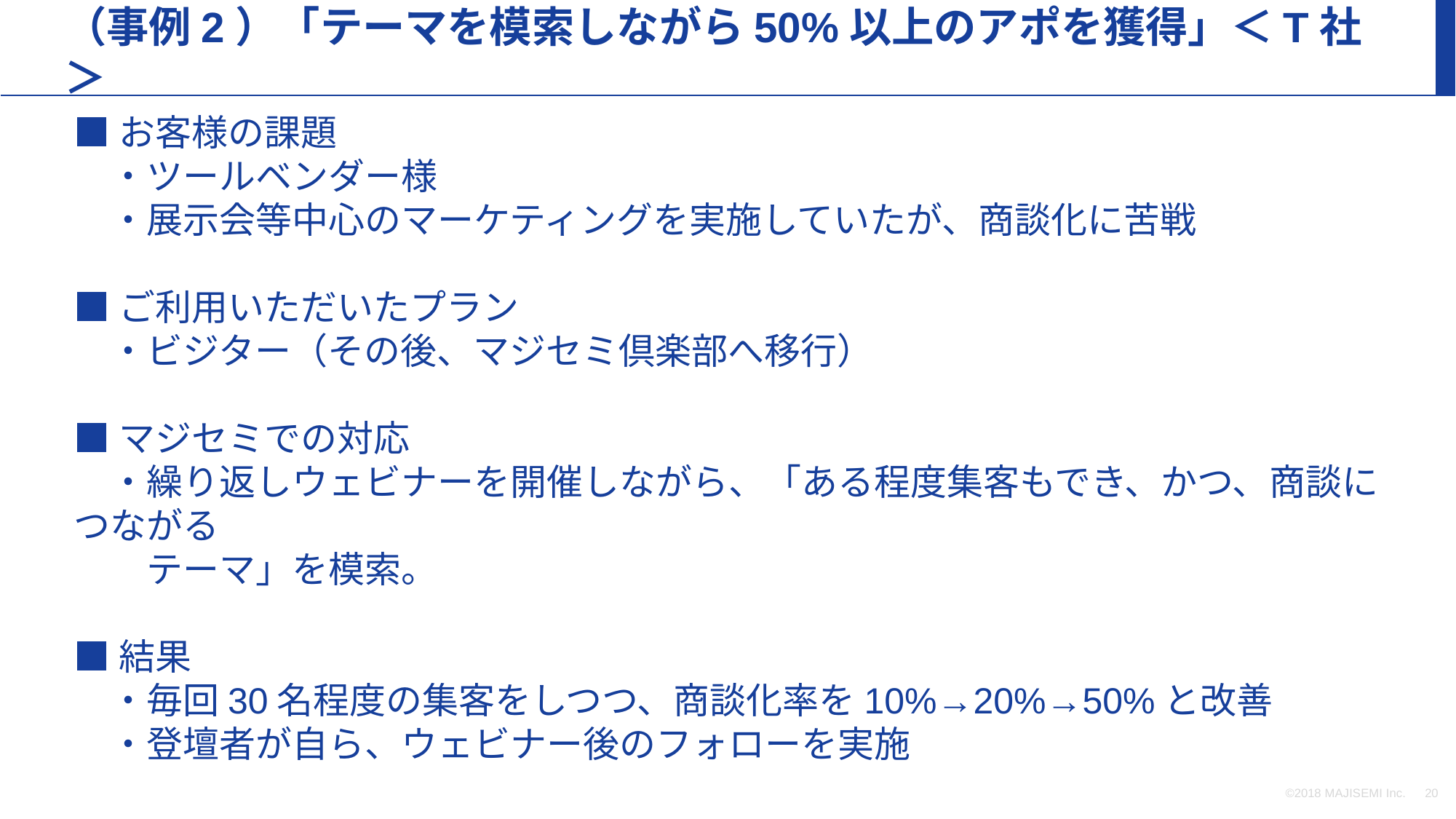

（事例2）「テーマを模索しながら50%以上のアポを獲得」＜T社＞
■お客様の課題
　・ツールベンダー様
　・展示会等中心のマーケティングを実施していたが、商談化に苦戦

■ご利用いただいたプラン
　・ビジター（その後、マジセミ倶楽部へ移行）

■マジセミでの対応
　・繰り返しウェビナーを開催しながら、「ある程度集客もでき、かつ、商談につながる
　　テーマ」を模索。

■結果
　・毎回30名程度の集客をしつつ、商談化率を10%→20%→50%と改善
　・登壇者が自ら、ウェビナー後のフォローを実施
©2018 MAJISEMI Inc.
20